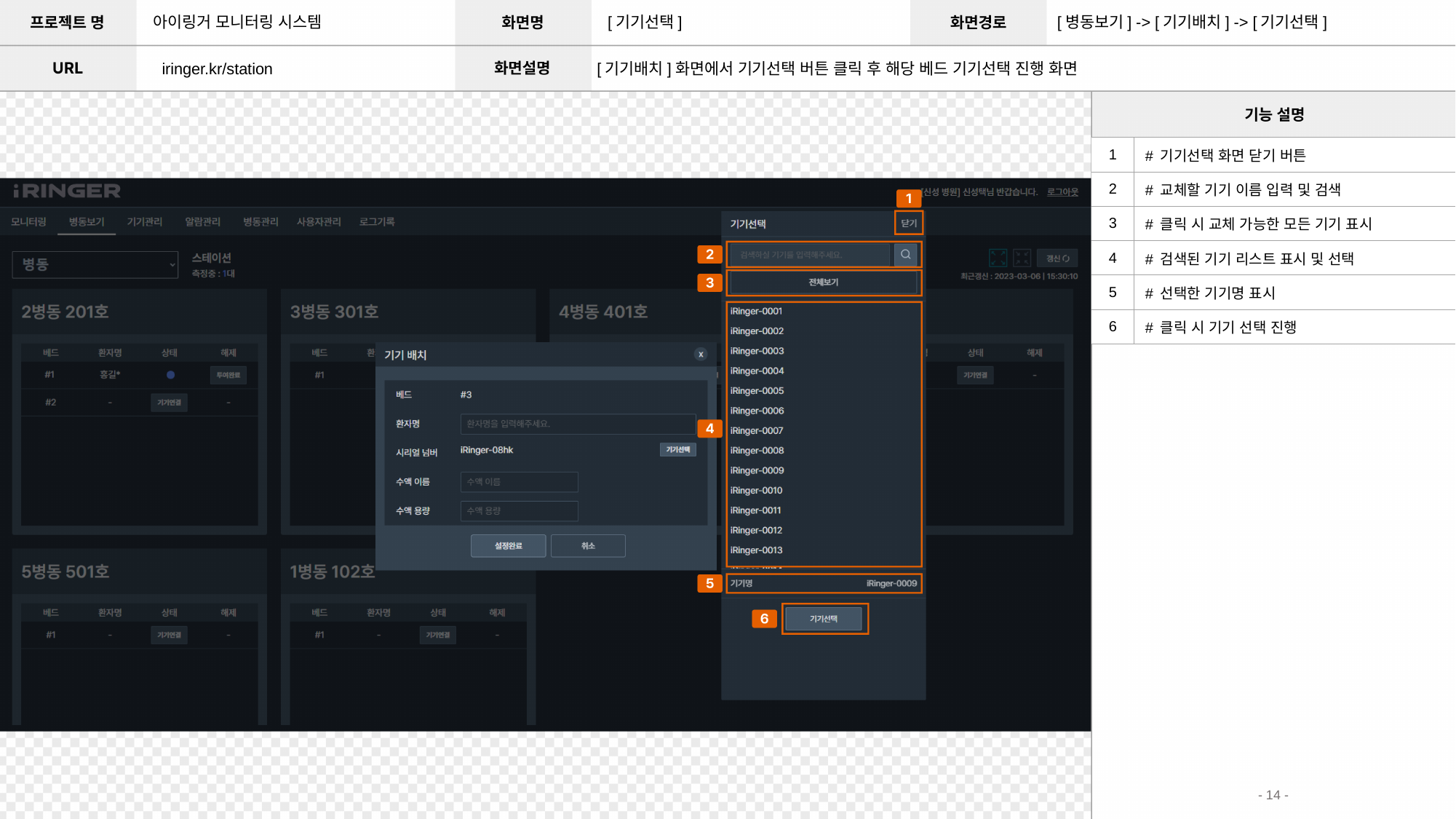

아이링거 모니터링 시스템
[기기선택]
[병동보기] -> [기기배치] -> [기기선택]
iringer.kr/station
[기기배치]화면에서 기기선택 버튼 클릭 후 해당 베드 기기선택 진행 화면
| 1 | # 기기선택 화면 닫기 버튼 |
| --- | --- |
| 2 | # 교체할 기기 이름 입력 및 검색 |
| 3 | # 클릭 시 교체 가능한 모든 기기 표시 |
| 4 | # 검색된 기기 리스트 표시 및 선택 |
| 5 | # 선택한 기기명 표시 |
| 6 | # 클릭 시 기기 선택 진행 |
- 14 -